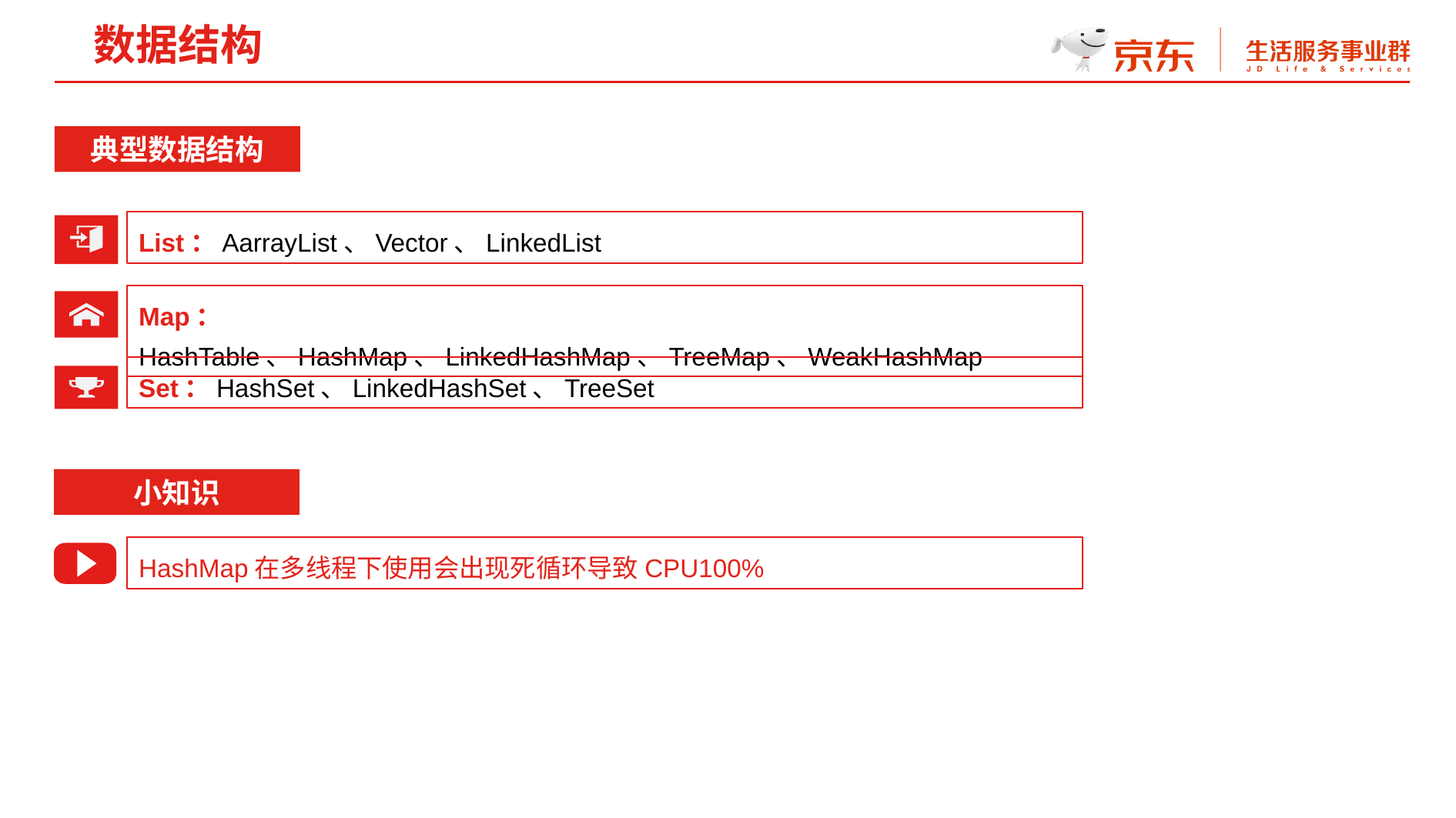

数据结构

典型数据结构
List：AarrayList、Vector、LinkedList

Map：HashTable、HashMap、LinkedHashMap、TreeMap、WeakHashMap

Set：HashSet、LinkedHashSet、TreeSet

小知识
HashMap在多线程下使用会出现死循环导致CPU100%